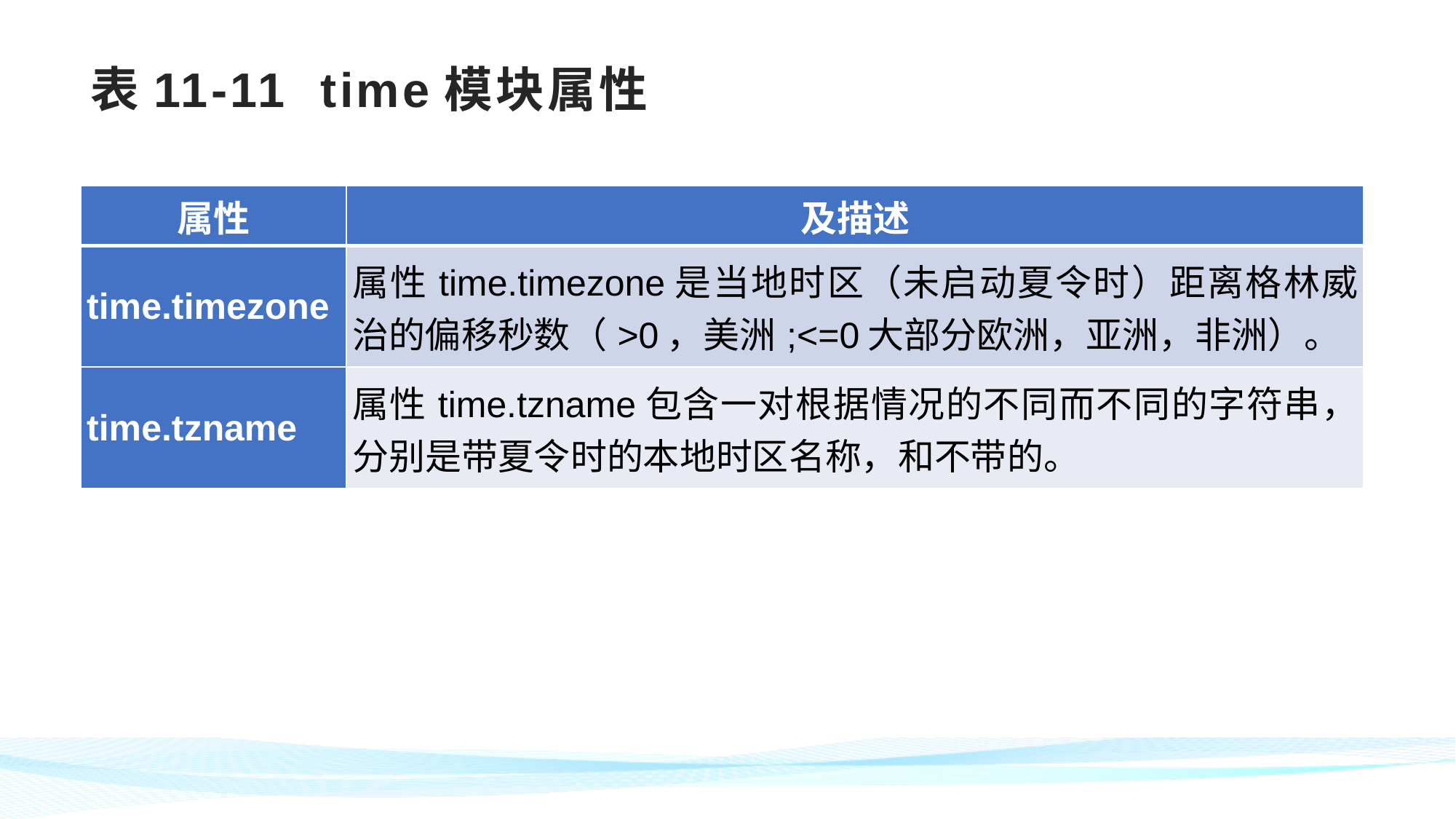

# 表11-11  time模块属性
| 属性 | 及描述 |
| --- | --- |
| time.timezone | 属性time.timezone是当地时区（未启动夏令时）距离格林威治的偏移秒数（>0，美洲;<=0大部分欧洲，亚洲，非洲）。 |
| time.tzname | 属性time.tzname包含一对根据情况的不同而不同的字符串，分别是带夏令时的本地时区名称，和不带的。 |